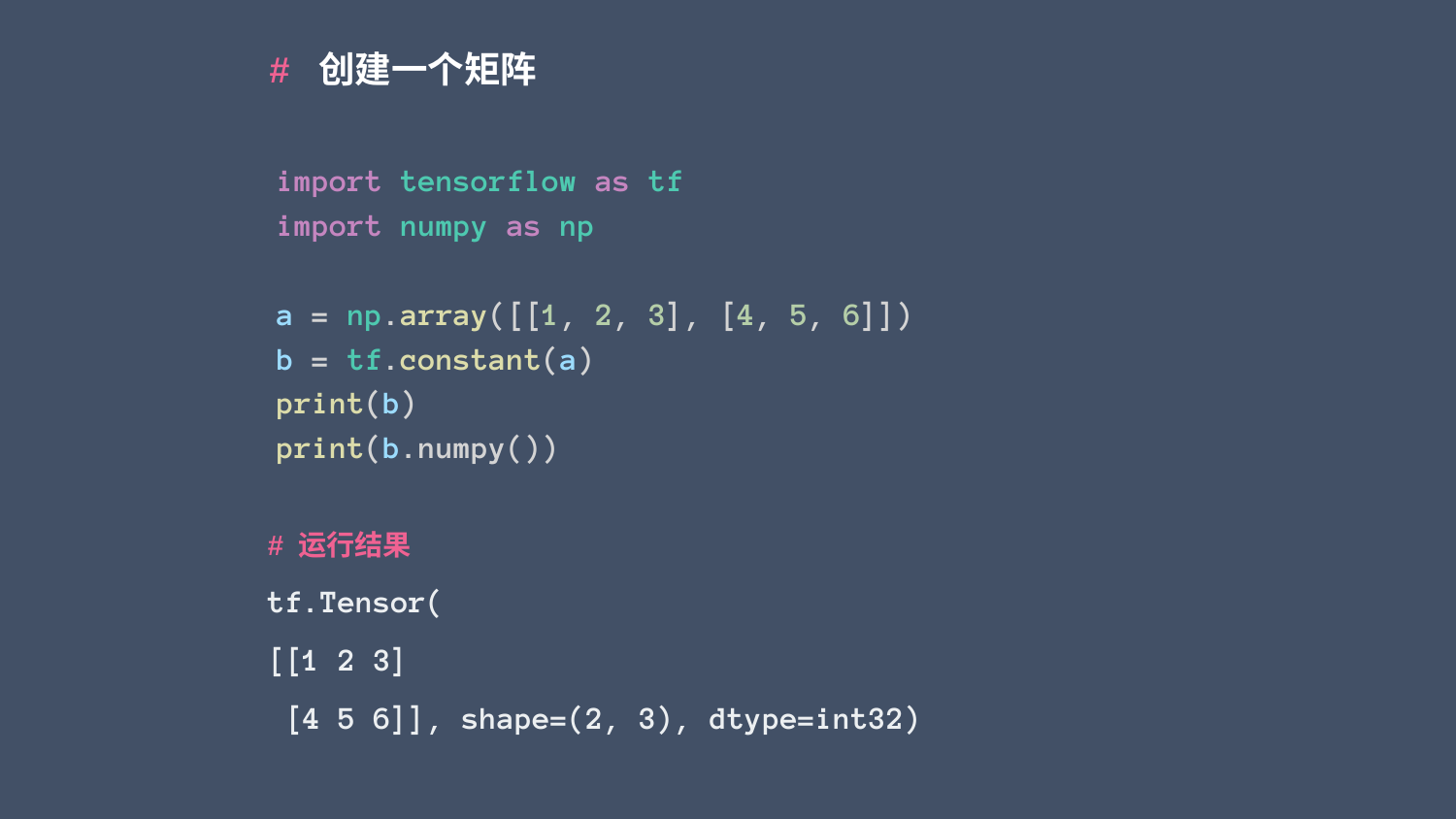

#  创建一个矩阵
import tensorflow as tf
import numpy as np

a = np.array([[1, 2, 3], [4, 5, 6]])
b = tf.constant(a)
print(b)
print(b.numpy())

# 运行结果 tf.Tensor(
[[1 2 3]
 [4 5 6]], shape=(2, 3), dtype=int32)